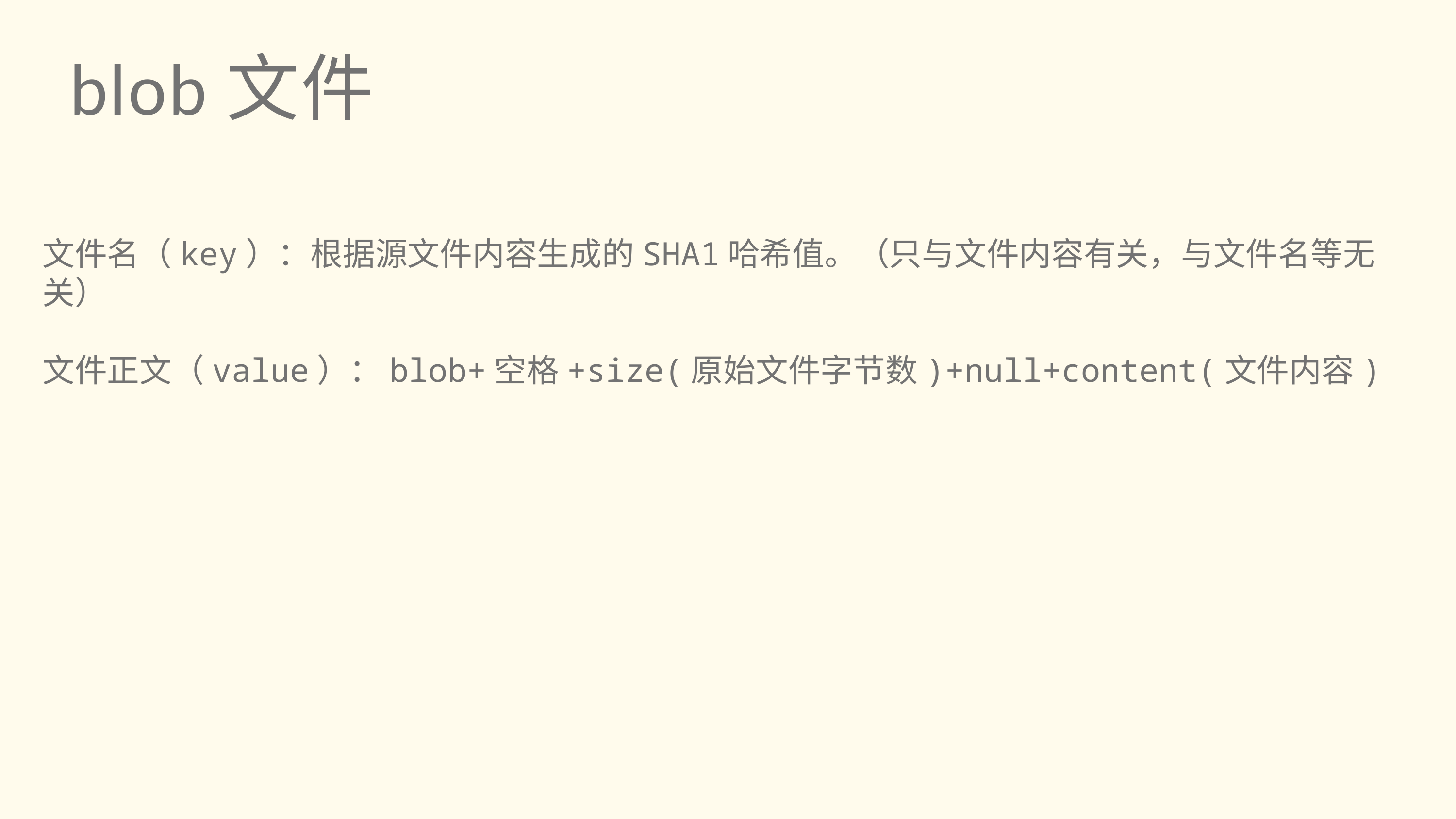

blob文件
文件名（key）：根据源文件内容生成的SHA1哈希值。（只与文件内容有关，与文件名等无关）

文件正文（value）：blob+空格+size(原始文件字节数)+null+content(文件内容)